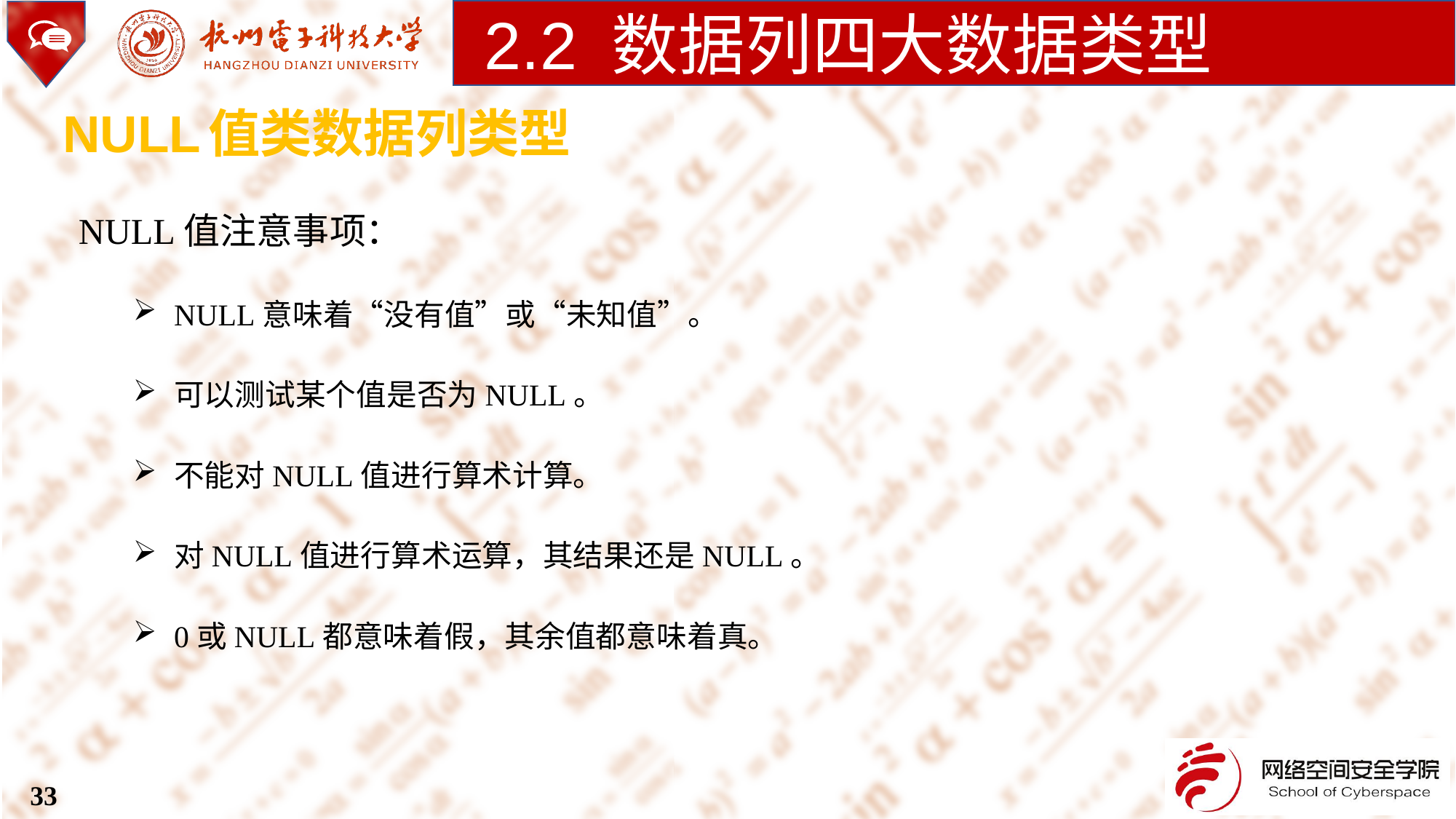

2.2 数据列四大数据类型
NULL值类数据列类型
NULL值注意事项：
NULL意味着“没有值”或“未知值”。
可以测试某个值是否为NULL。
不能对NULL值进行算术计算。
对NULL值进行算术运算，其结果还是NULL。
0或NULL都意味着假，其余值都意味着真。
33